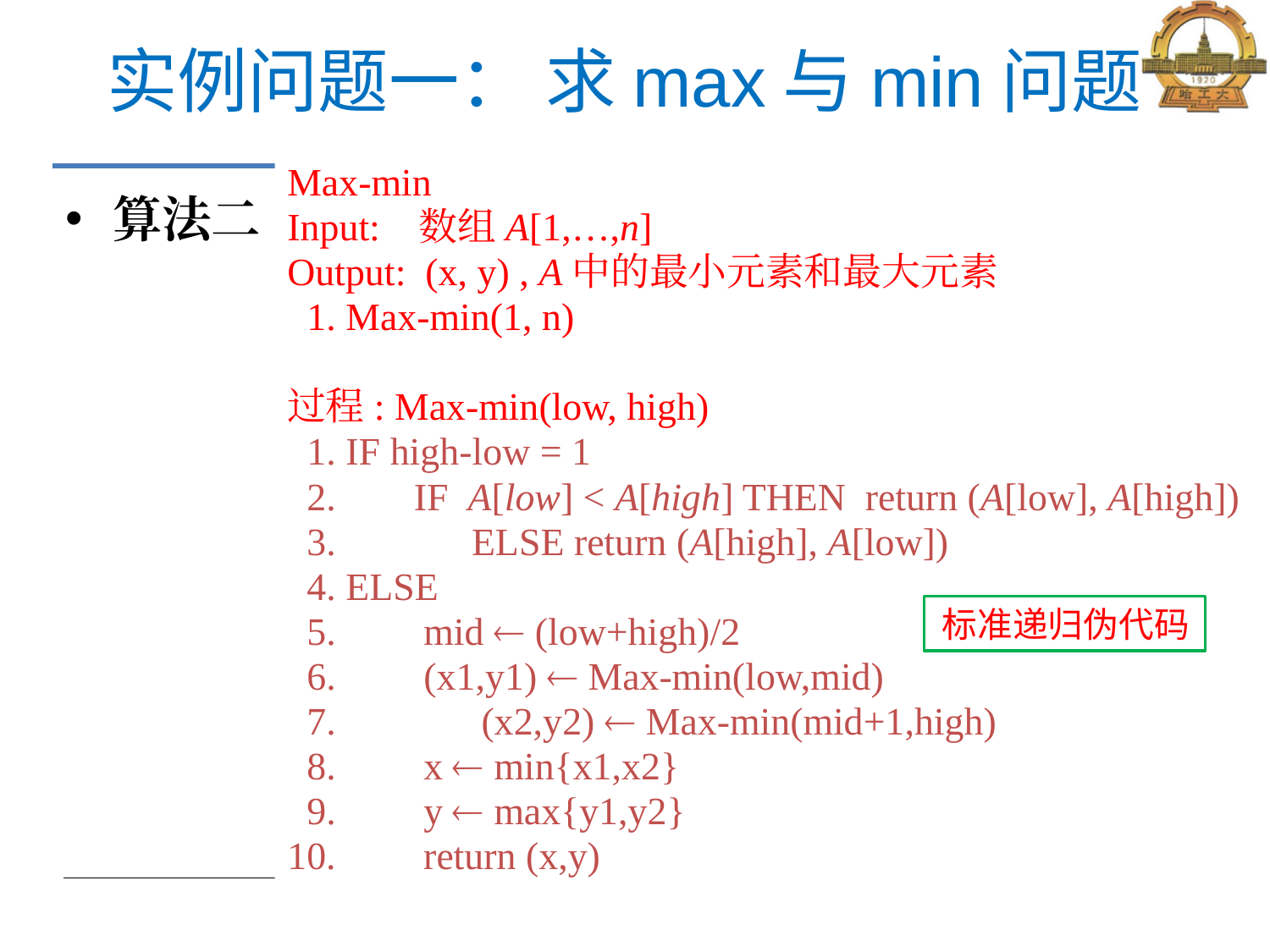

# 实例问题一： 求max与min问题
Max-min
Input:   数组A[1,…,n]
Output:  (x, y) , A中的最小元素和最大元素
  1. Max-min(1, n)

过程: Max-min(low, high)
  1. IF high-low = 1
  2.        IF  A[low] < A[high] THEN  return (A[low], A[high])
  3. 	 ELSE return (A[high], A[low])
  4. ELSE
  5.         mid ← (low+high)/2
  6.         (x1,y1) ← Max-min(low,mid)
  7.  	  (x2,y2) ← Max-min(mid+1,high)
  8.         x ← min{x1,x2}
  9.         y ← max{y1,y2}
10.         return (x,y)
算法二
标准递归伪代码